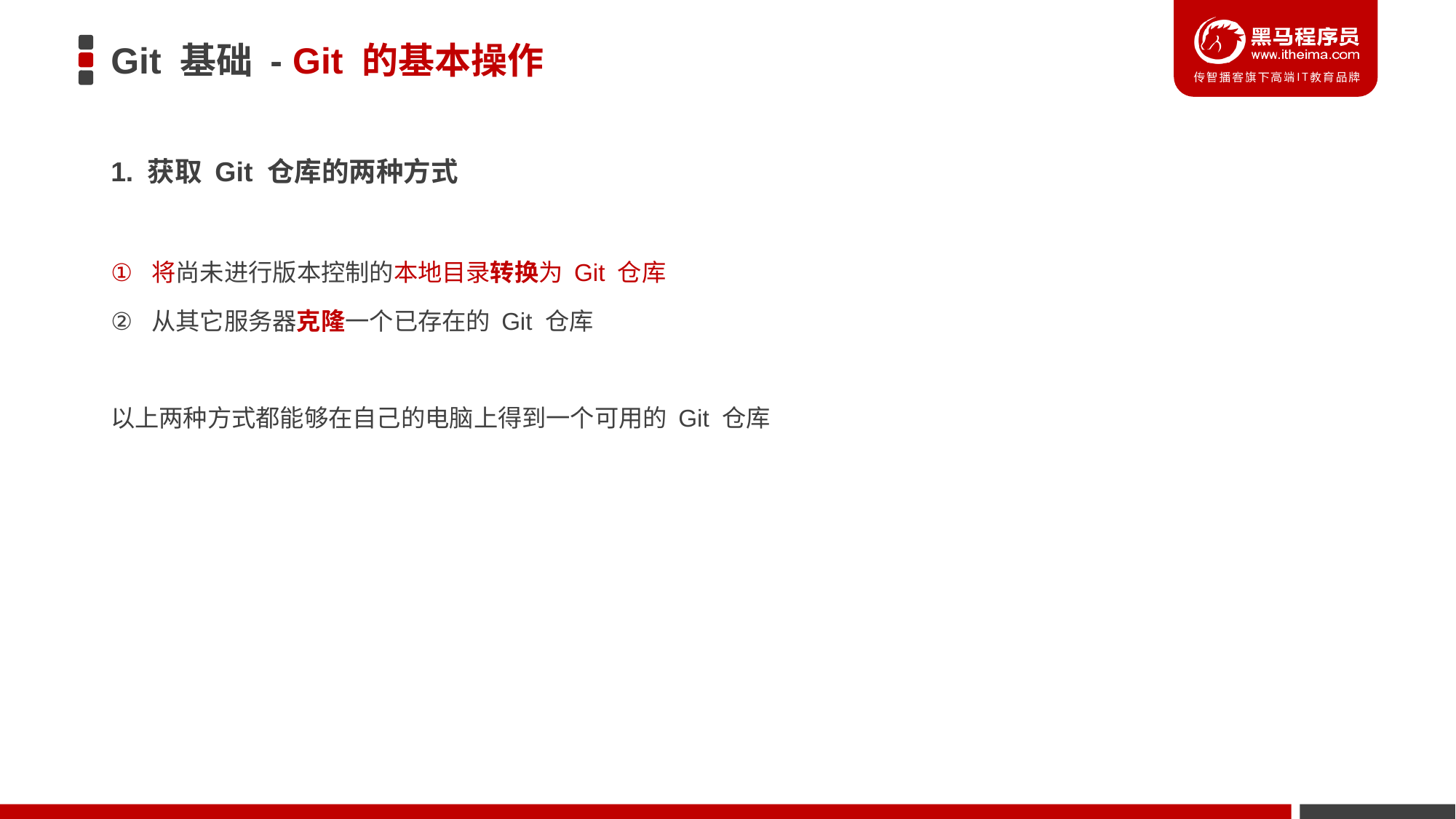

# Git 基础 - Git 的基本操作
1. 获取 Git 仓库的两种方式
将尚未进行版本控制的本地目录转换为 Git 仓库
从其它服务器克隆一个已存在的 Git 仓库

以上两种方式都能够在自己的电脑上得到一个可用的 Git 仓库